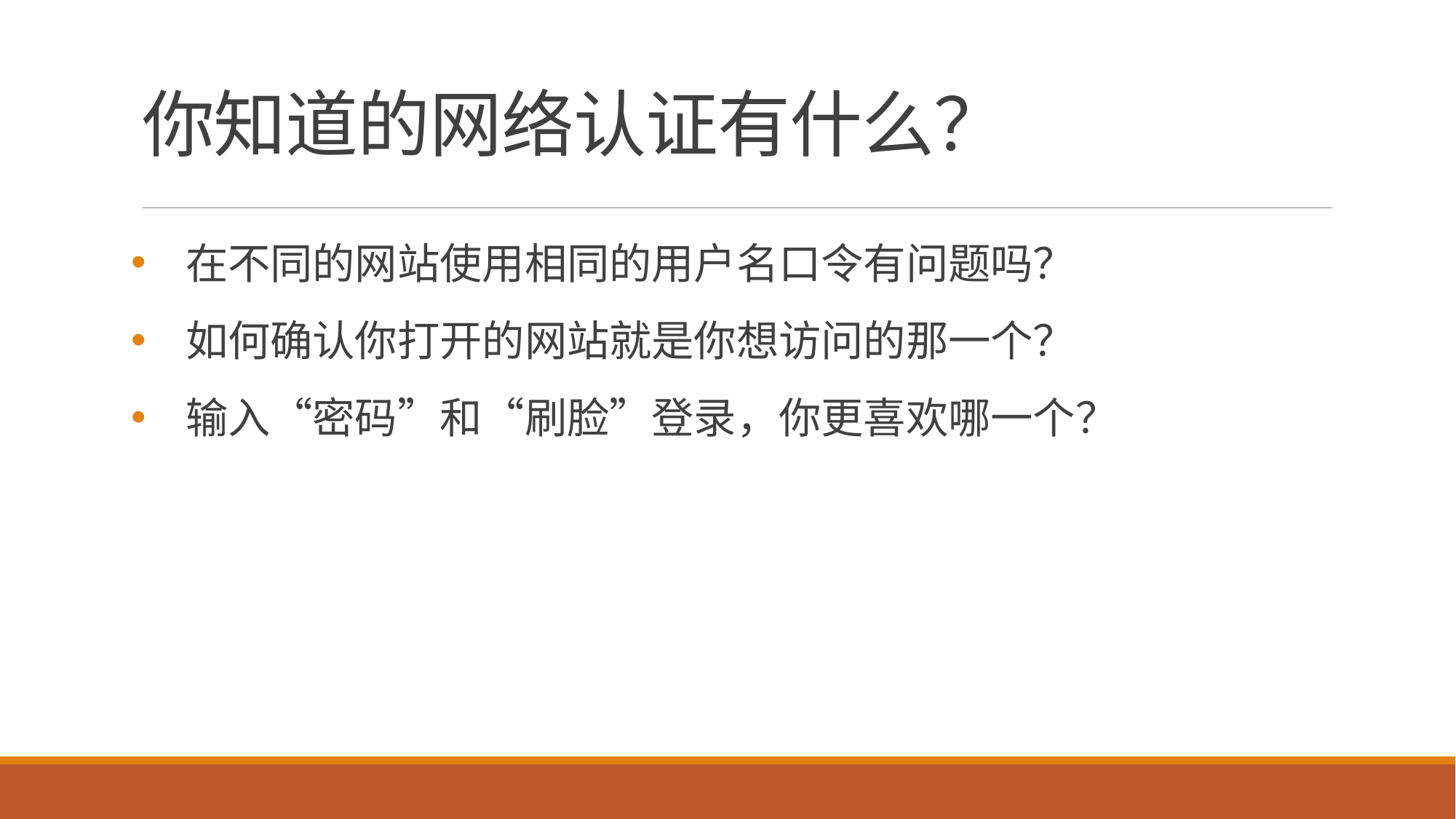

# 你知道的网络认证有什么？
在不同的网站使用相同的用户名口令有问题吗？
如何确认你打开的网站就是你想访问的那一个？
输入“密码”和“刷脸”登录，你更喜欢哪一个？